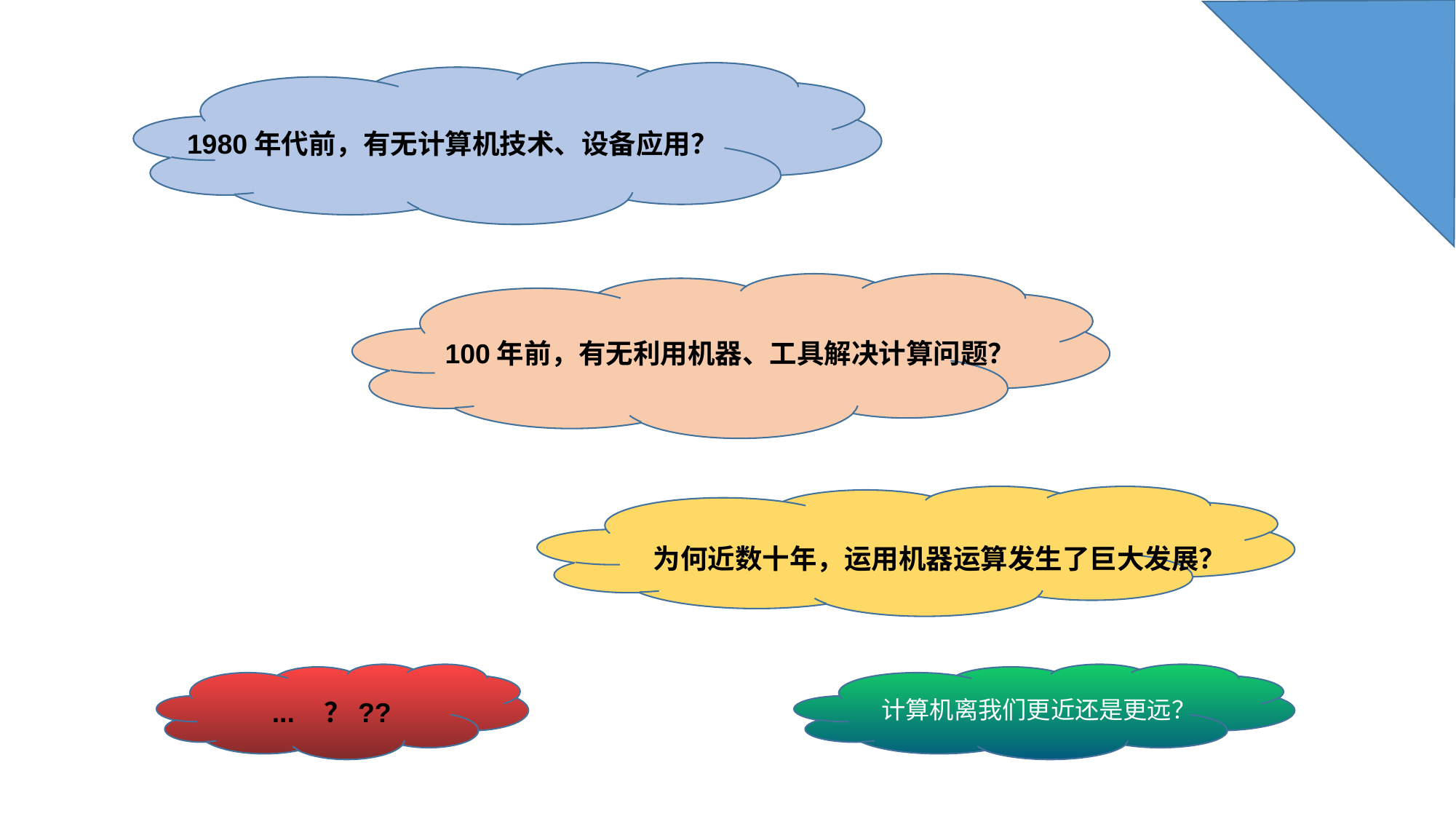

1980年代前，有无计算机技术、设备应用？

100年前，有无利用机器、工具解决计算问题？

为何近数十年，运用机器运算发生了巨大发展？

计算机离我们更近还是更远？
...   ？??